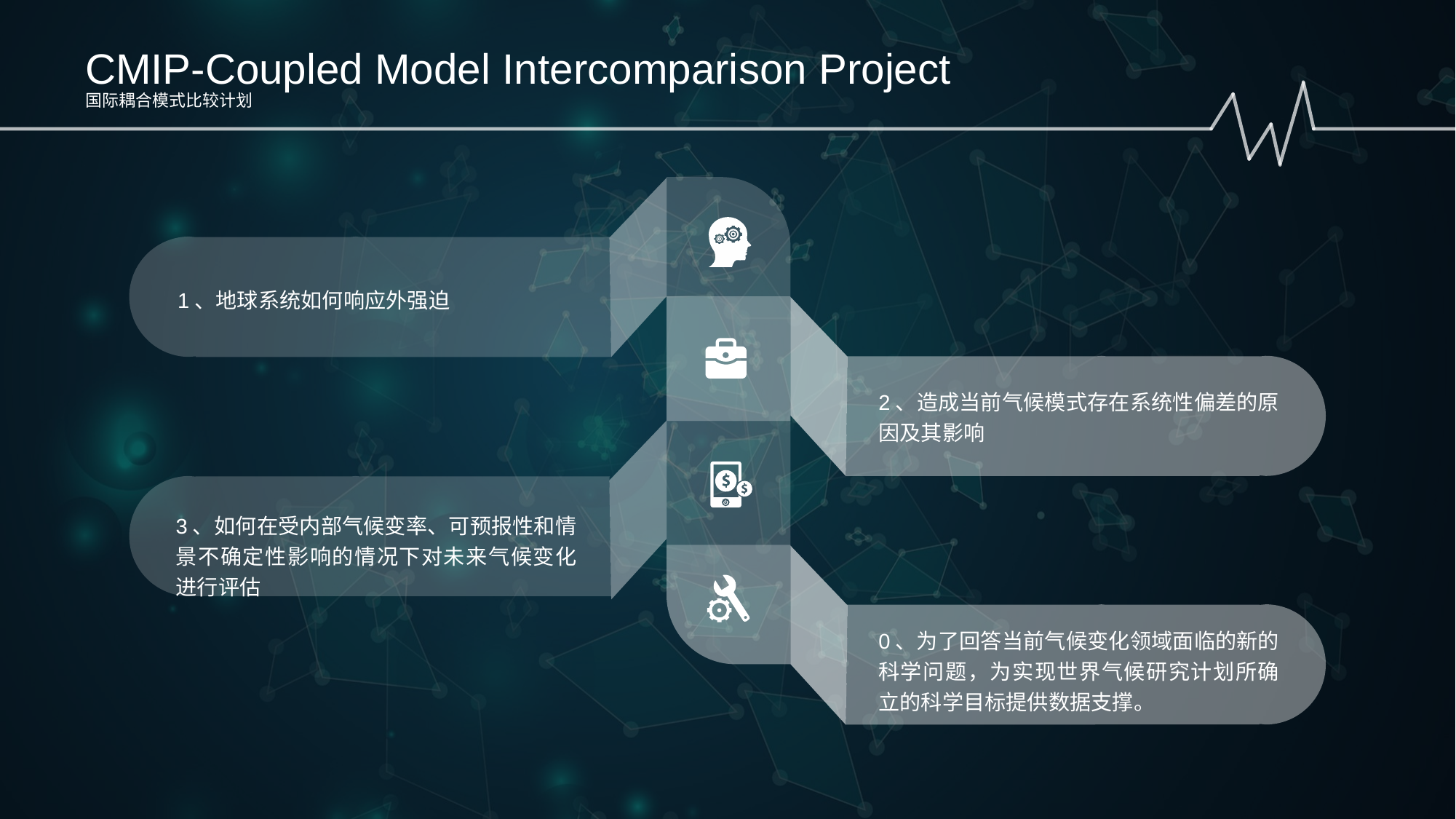

CMIP-Coupled Model Intercomparison Project
国际耦合模式比较计划

1、地球系统如何响应外强迫

2、造成当前气候模式存在系统性偏差的原因及其影响

3、如何在受内部气候变率、可预报性和情景不确定性影响的情况下对未来气候变化进行评估

0、为了回答当前气候变化领域面临的新的科学问题，为实现世界气候研究计划所确立的科学目标提供数据支撑。